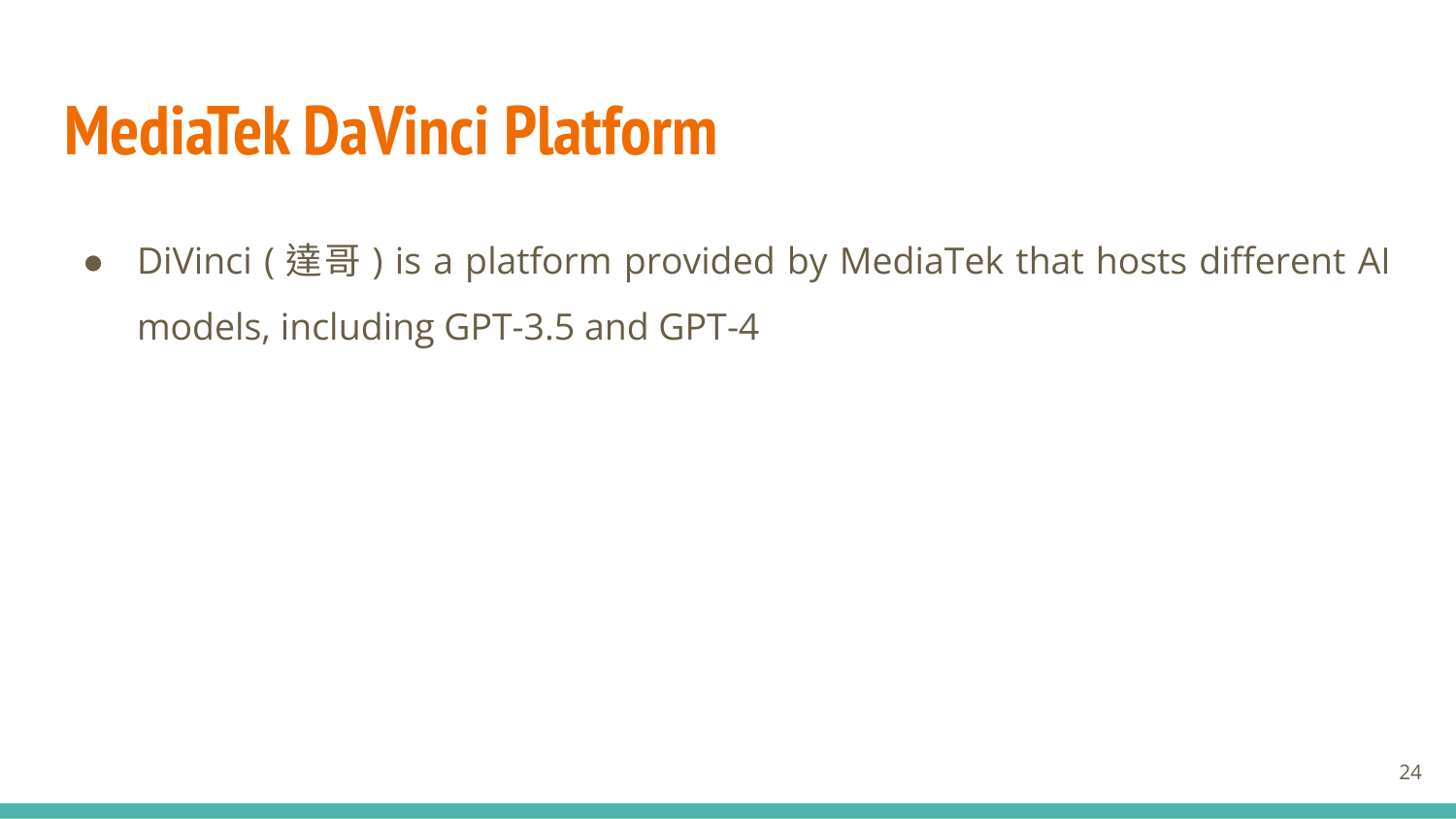

# MediaTek DaVinci Platform
DiVinci (達哥) is a platform provided by MediaTek that hosts different AI models, including GPT-3.5 and GPT-4
24